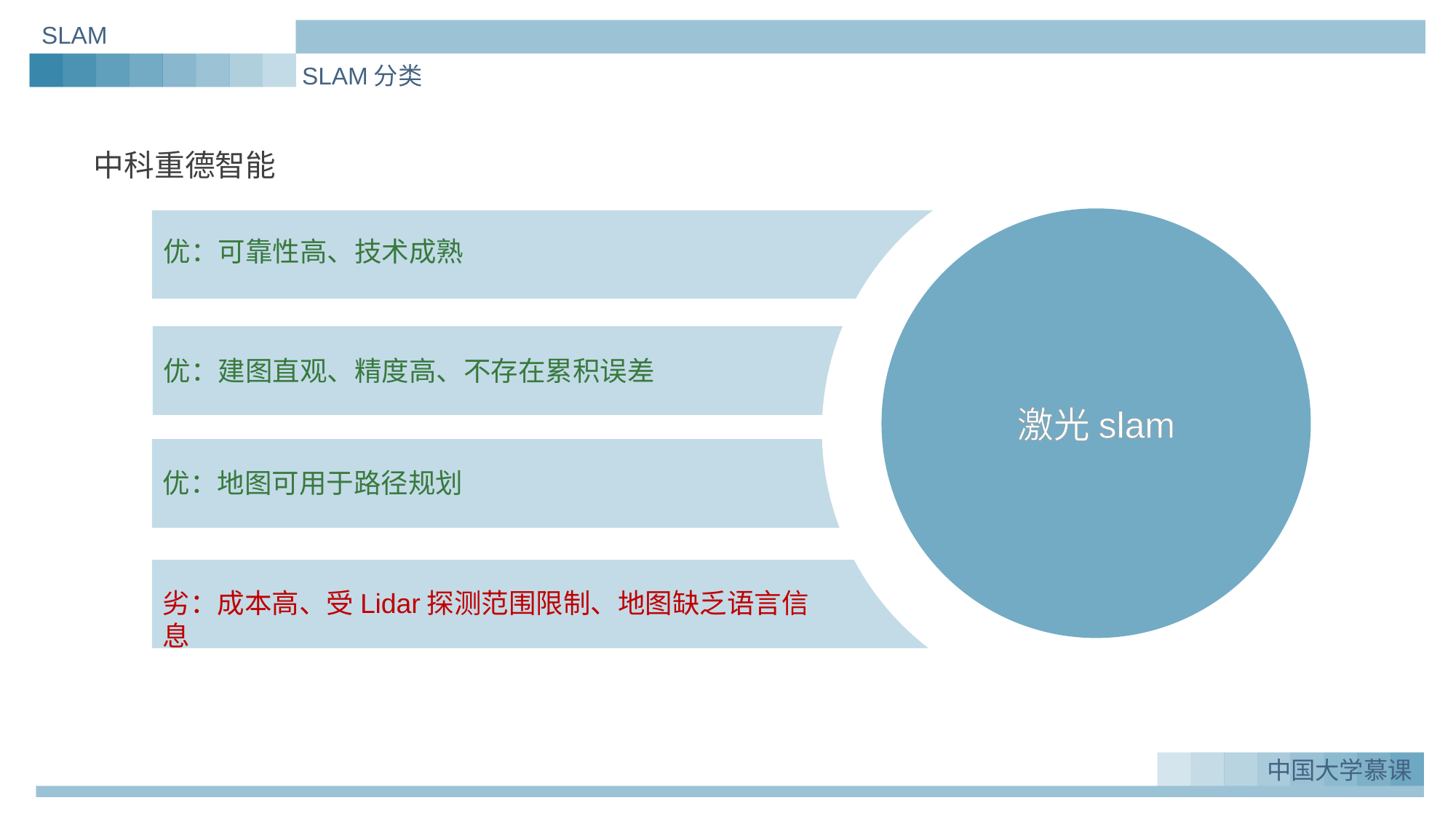

SLAM
SLAM分类
中科重德智能

激光slam

优：可靠性高、技术成熟
优：建图直观、精度高、不存在累积误差

优：地图可用于路径规划

劣：成本高、受Lidar探测范围限制、地图缺乏语言信息
中国大学慕课